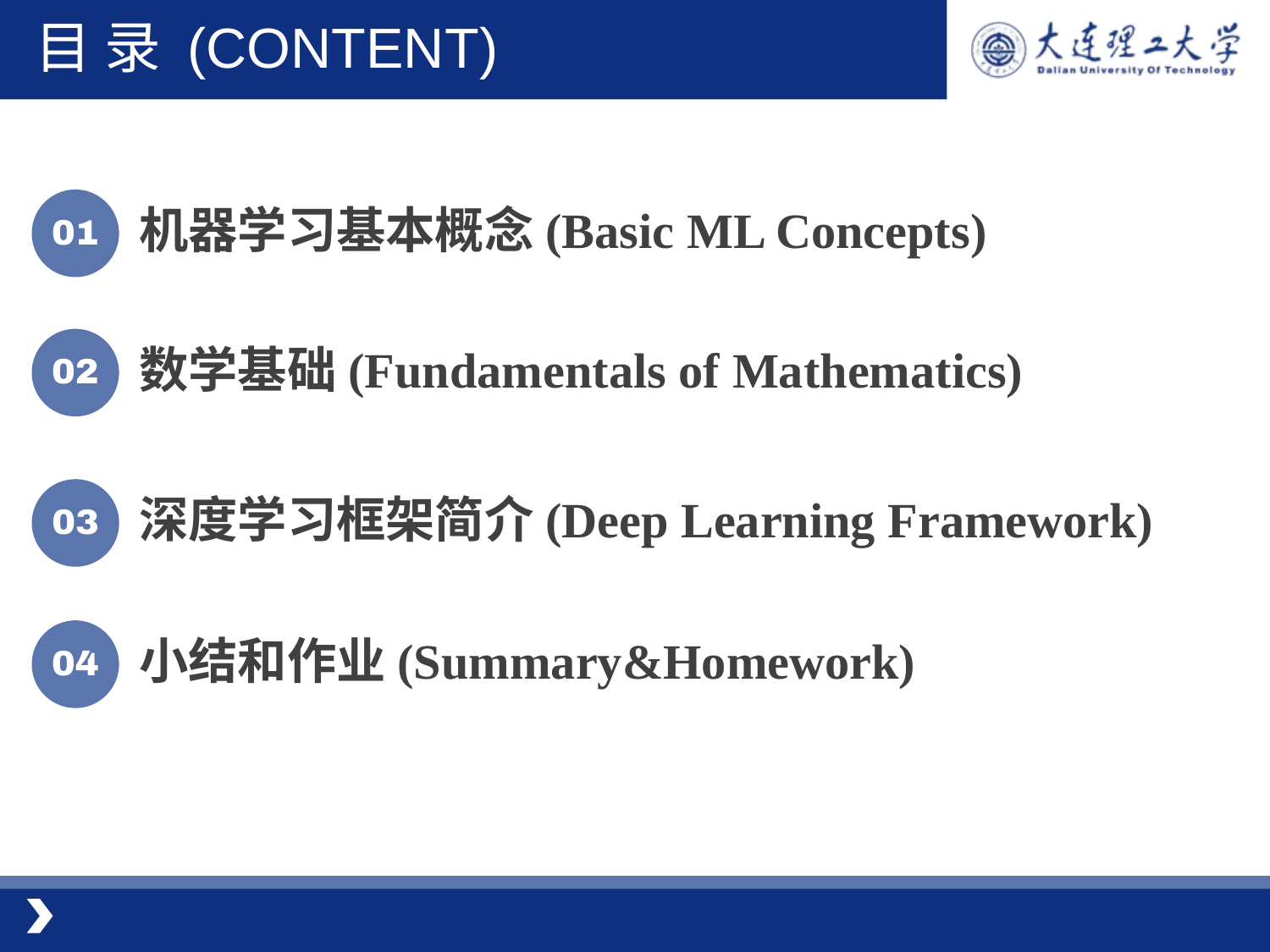

目 录 (CONTENT)

01
机器学习基本概念(Basic ML Concepts)

02
数学基础(Fundamentals of Mathematics)

03
深度学习框架简介(Deep Learning Framework)

04
小结和作业(Summary&Homework)